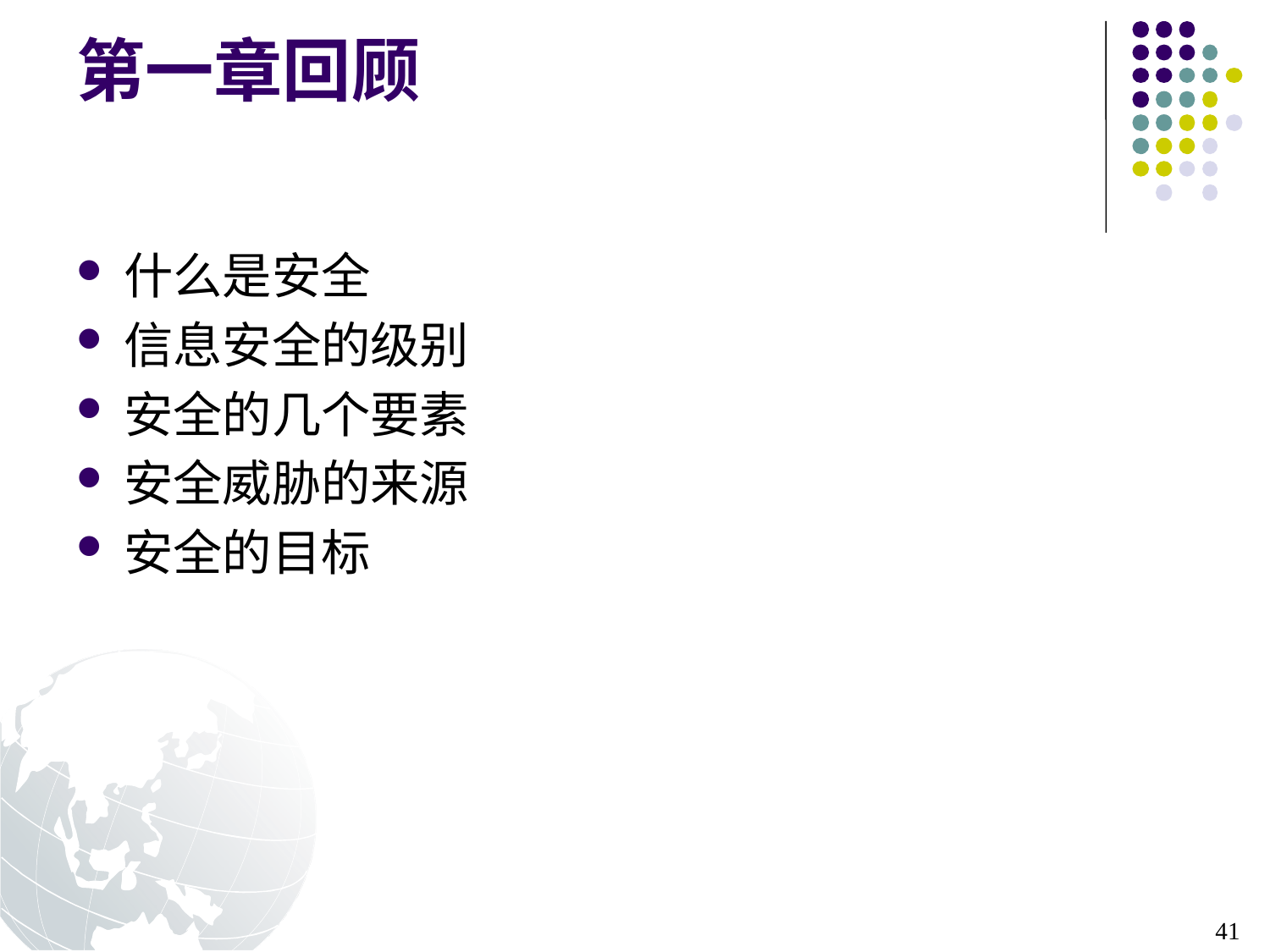

# 第一章回顾
什么是安全
信息安全的级别
安全的几个要素
安全威胁的来源
安全的目标